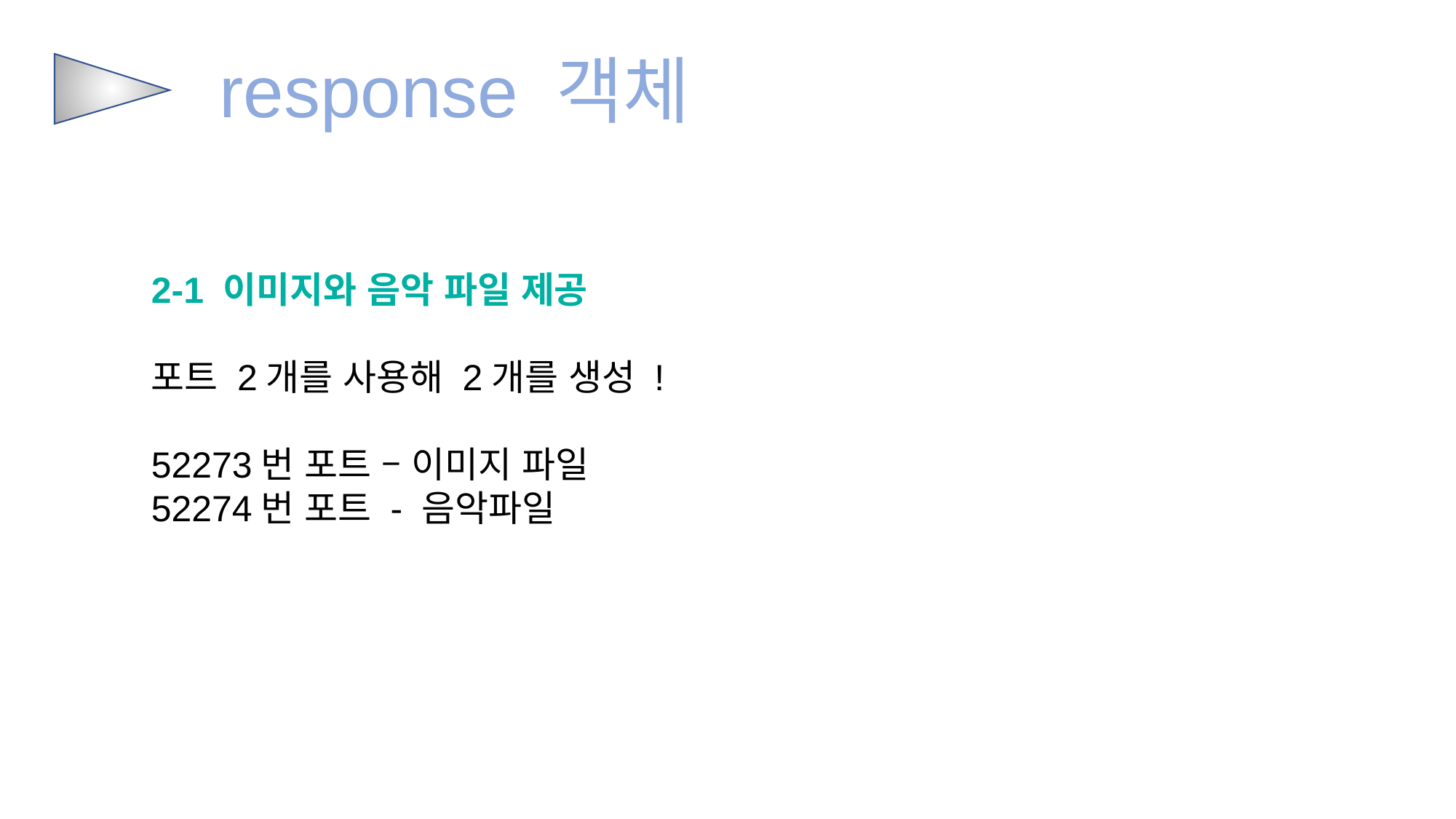

response 객체
2-1 이미지와 음악 파일 제공

포트 2개를 사용해 2개를 생성 !

52273번 포트 – 이미지 파일
52274번 포트 - 음악파일